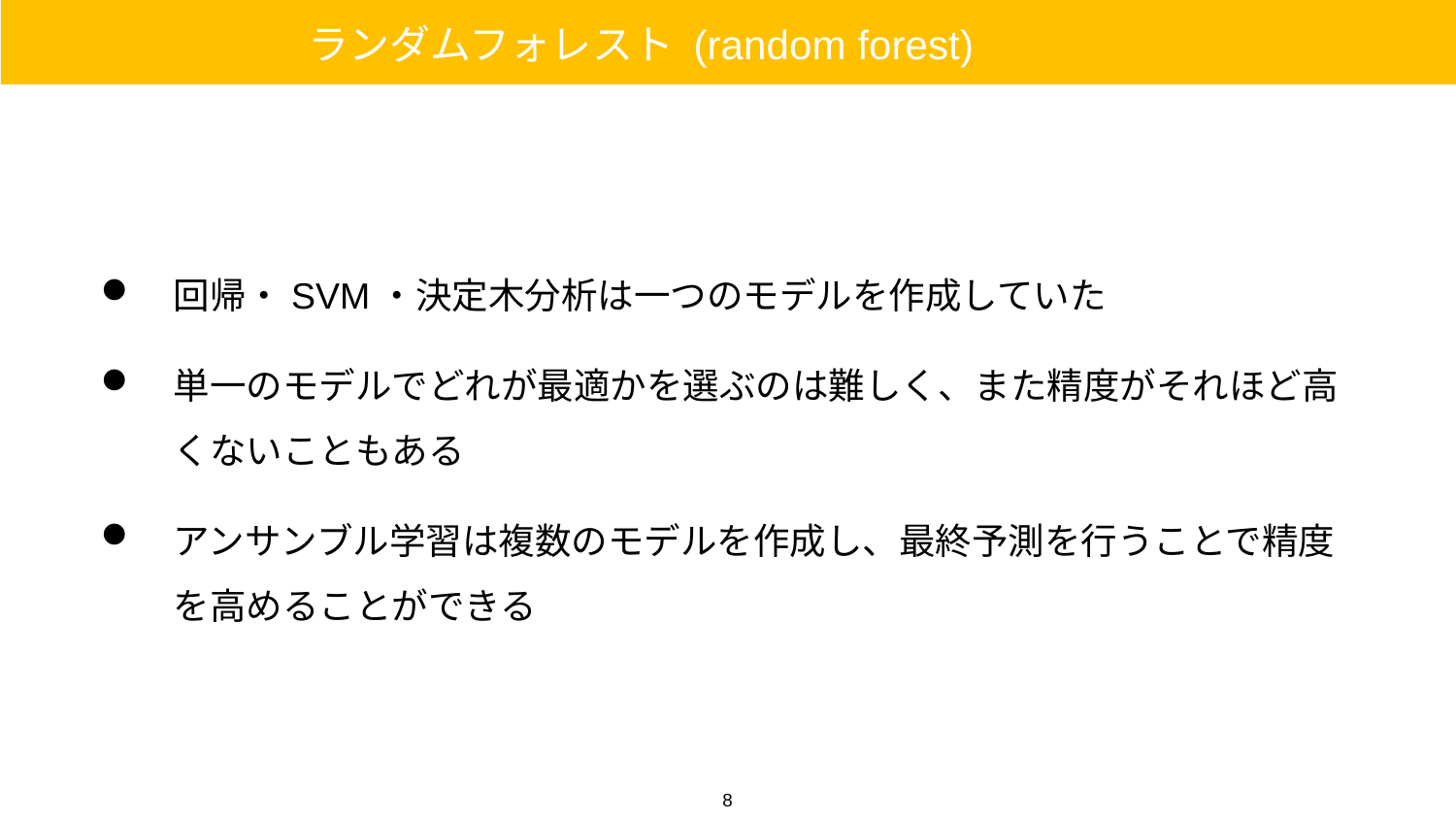

ランダムフォレスト (random forest)
回帰・SVM・決定木分析は一つのモデルを作成していた
単一のモデルでどれが最適かを選ぶのは難しく、また精度がそれほど高くないこともある
アンサンブル学習は複数のモデルを作成し、最終予測を行うことで精度を高めることができる

8